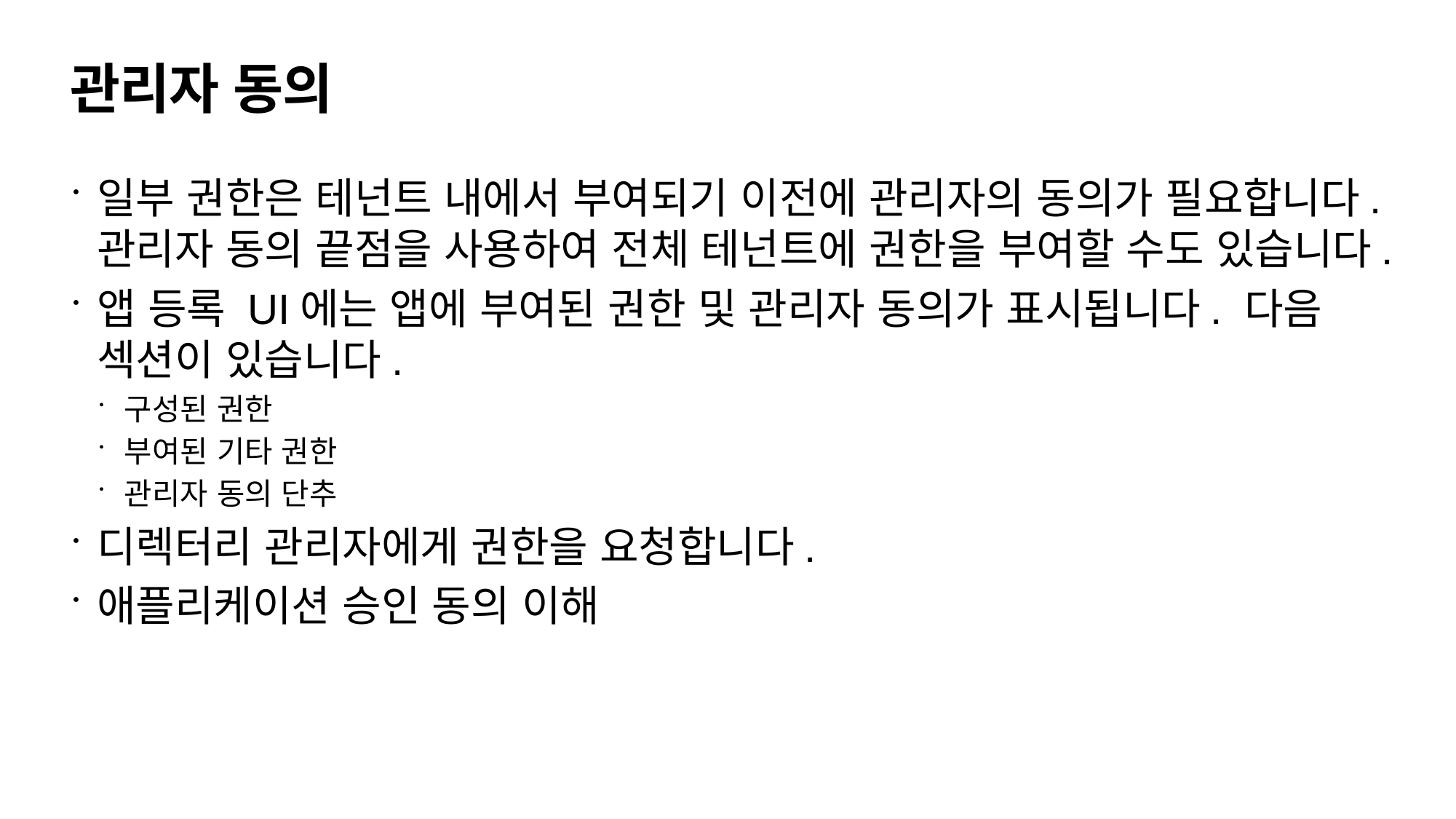

# 관리자 동의
일부 권한은 테넌트 내에서 부여되기 이전에 관리자의 동의가 필요합니다. 관리자 동의 끝점을 사용하여 전체 테넌트에 권한을 부여할 수도 있습니다.
앱 등록 UI에는 앱에 부여된 권한 및 관리자 동의가 표시됩니다. 다음 섹션이 있습니다.
구성된 권한
부여된 기타 권한
관리자 동의 단추
디렉터리 관리자에게 권한을 요청합니다.
애플리케이션 승인 동의 이해